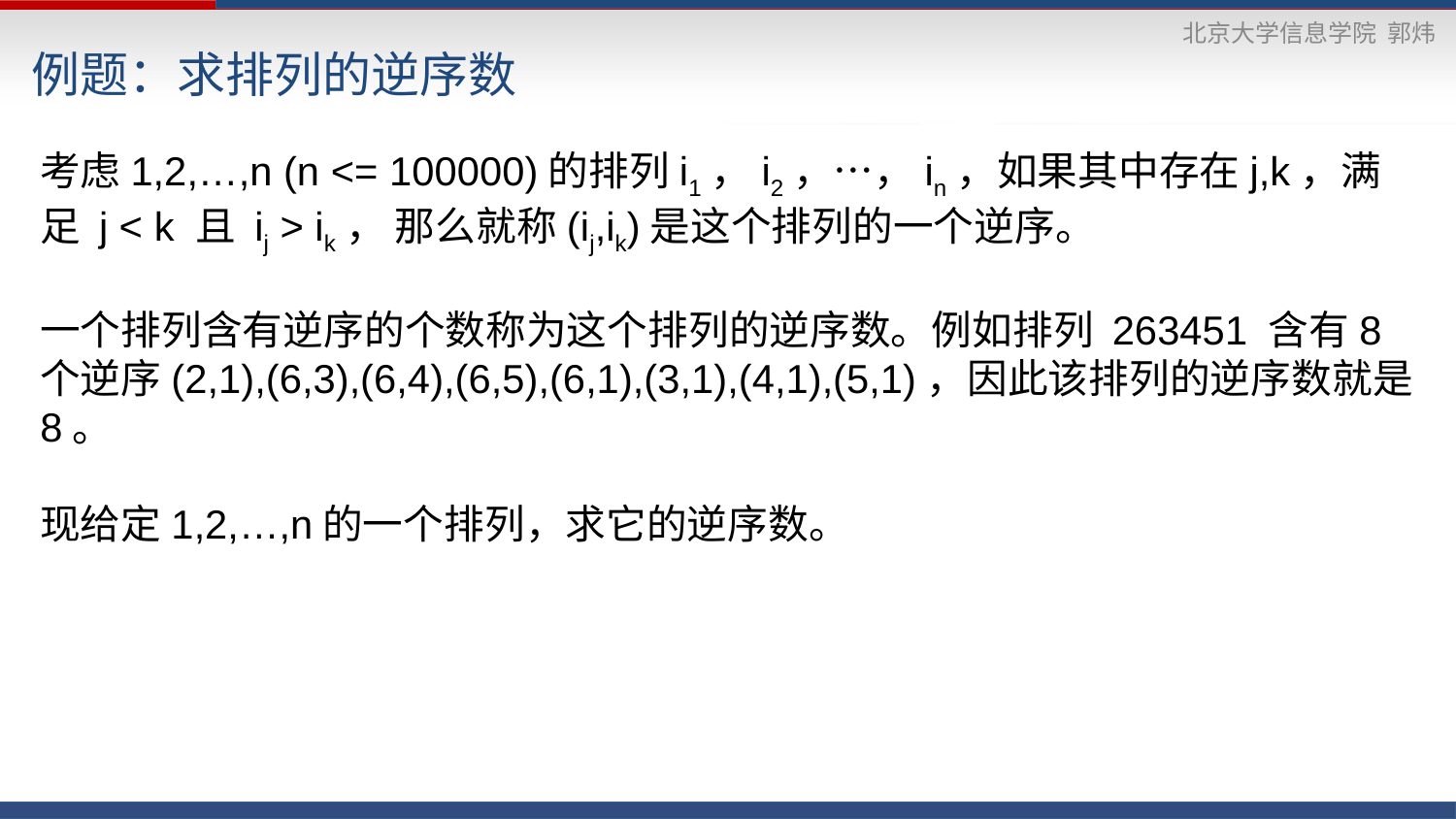

# 例题：求排列的逆序数
考虑1,2,…,n (n <= 100000)的排列i1，i2，…，in，如果其中存在j,k，满足 j < k 且 ij > ik， 那么就称(ij,ik)是这个排列的一个逆序。

一个排列含有逆序的个数称为这个排列的逆序数。例如排列 263451 含有8个逆序(2,1),(6,3),(6,4),(6,5),(6,1),(3,1),(4,1),(5,1)，因此该排列的逆序数就是8。

现给定1,2,…,n的一个排列，求它的逆序数。